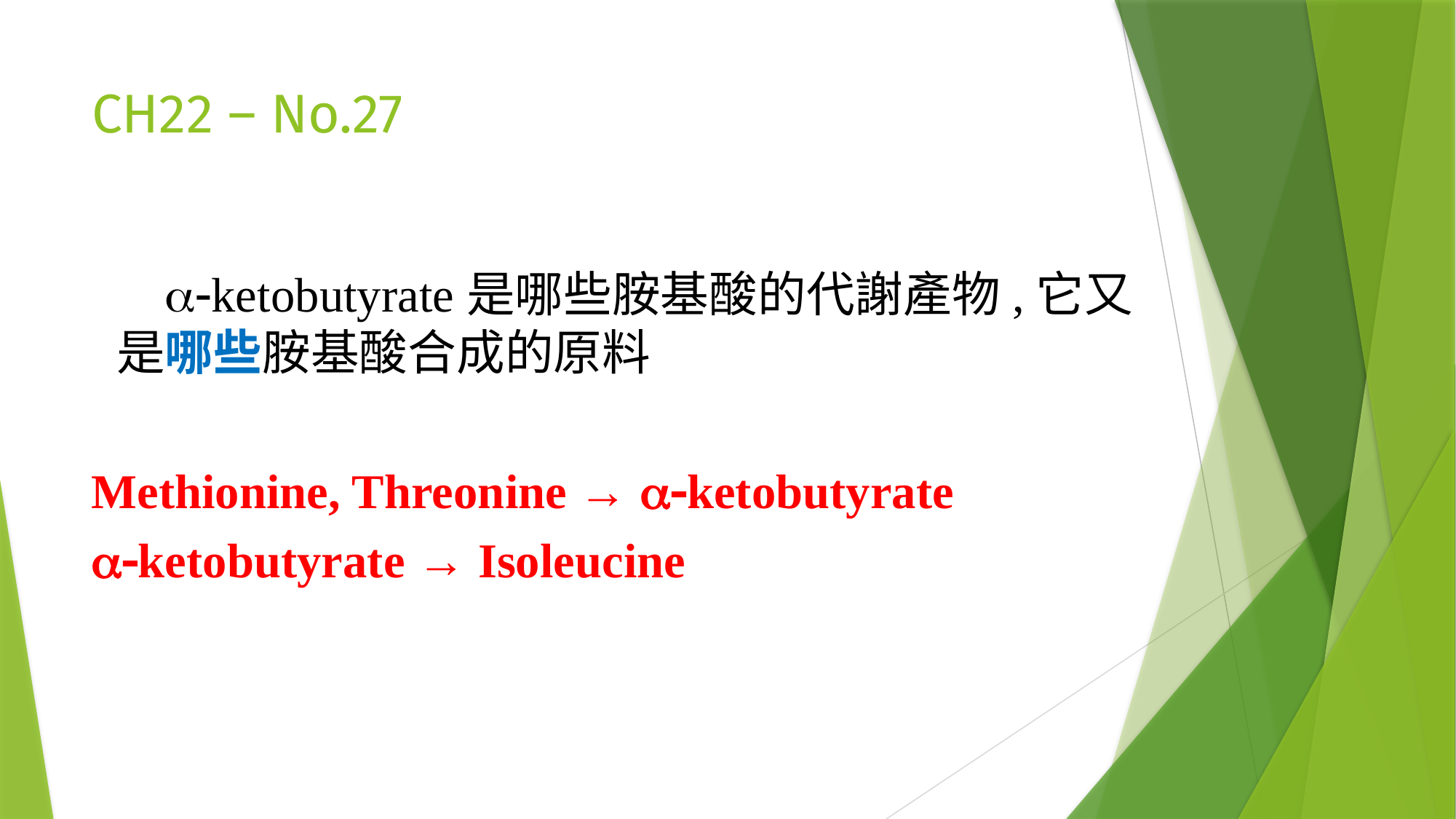

# CH22 – No.27
   α−ketobutyrate是哪些胺基酸的代謝產物,它又是哪些胺基酸合成的原料

Methionine, Threonine → α−ketobutyrate
α−ketobutyrate → Isoleucine